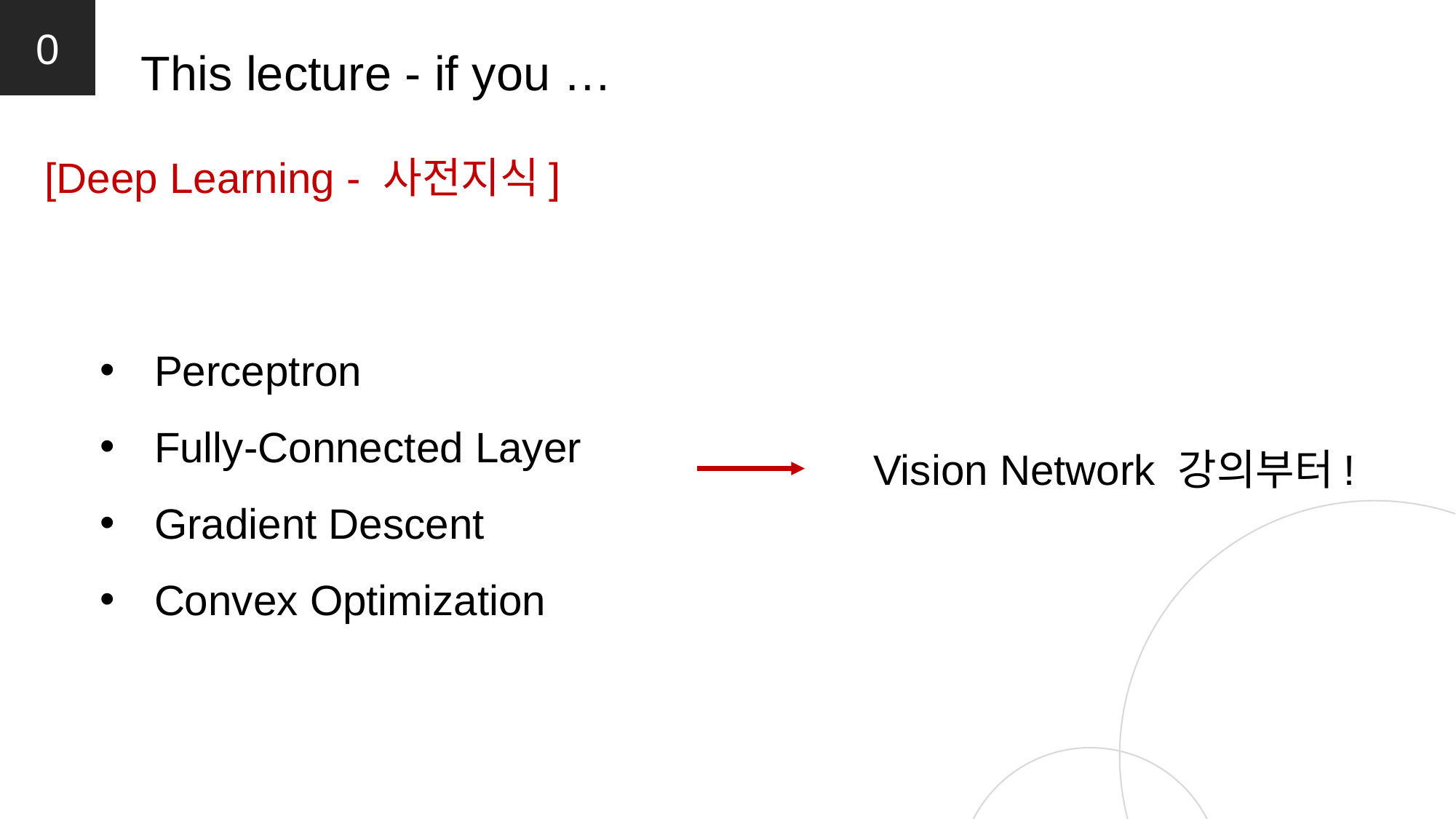

0
This lecture - if you …
[Deep Learning - 사전지식]
Perceptron
Fully-Connected Layer
Gradient Descent
Convex Optimization
Vision Network 강의부터!